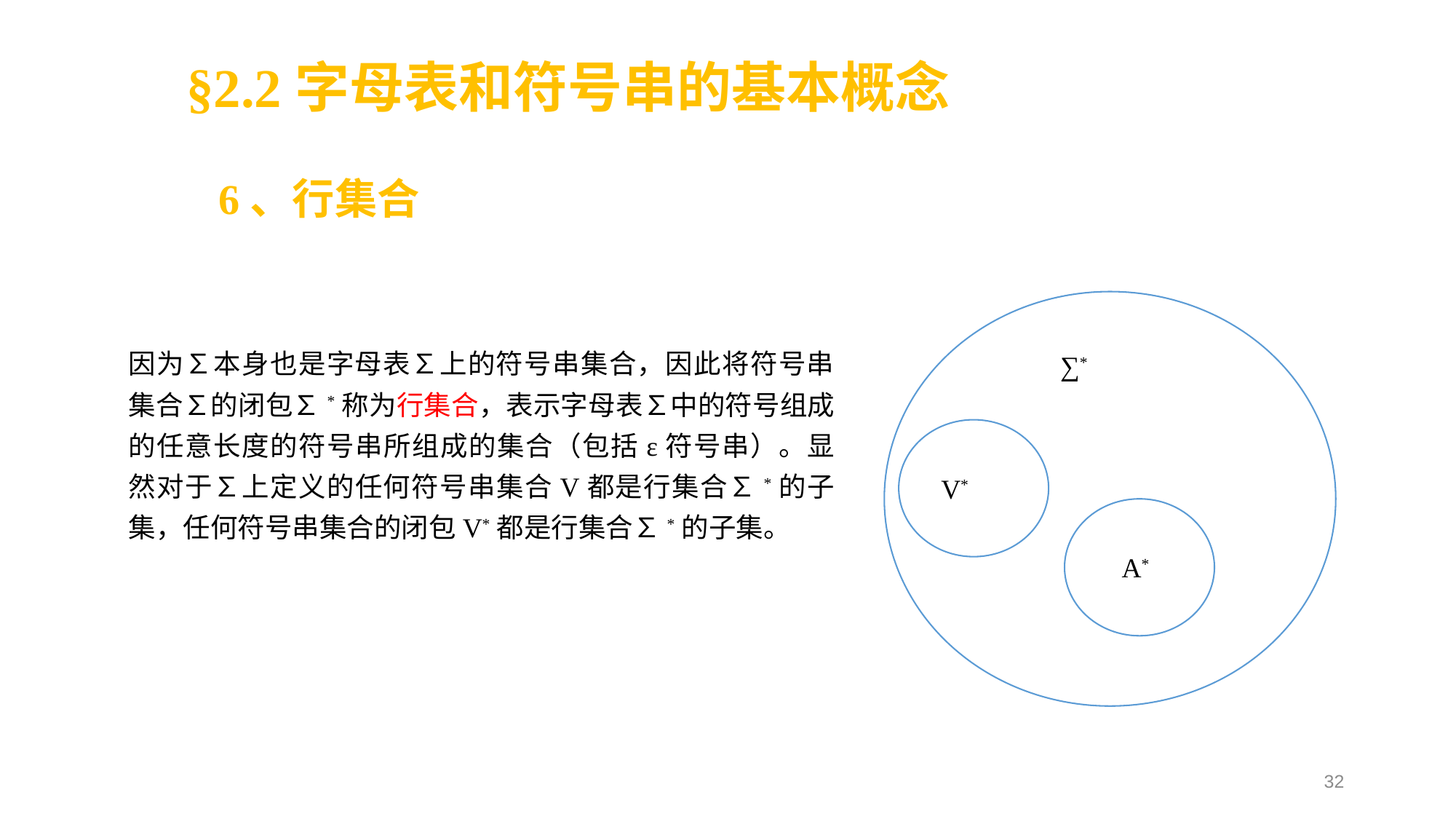

§2.2字母表和符号串的基本概念
6、行集合

因为∑本身也是字母表∑上的符号串集合，因此将符号串集合∑的闭包∑*称为行集合，表示字母表∑中的符号组成的任意长度的符号串所组成的集合（包括ε符号串）。显然对于∑上定义的任何符号串集合V都是行集合∑*的子集，任何符号串集合的闭包V*都是行集合∑*的子集。
∑*

V*

A*
32